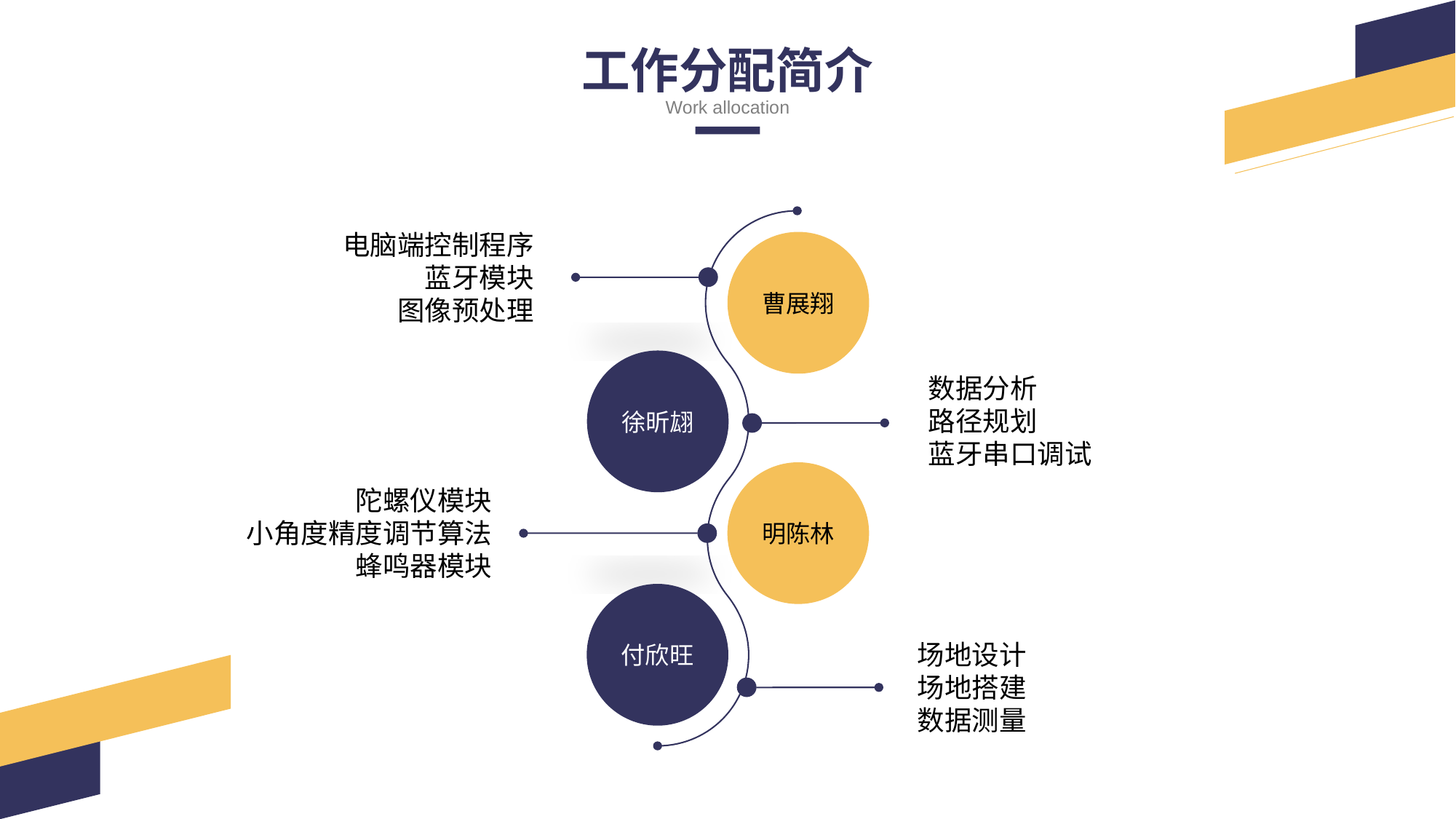

工作分配简介

Work allocation

电脑端控制程序
蓝牙模块
图像预处理
曹展翔

徐昕翃
数据分析
路径规划
蓝牙串口调试

明陈林
陀螺仪模块
小角度精度调节算法
蜂鸣器模块

付欣旺
场地设计
场地搭建
数据测量